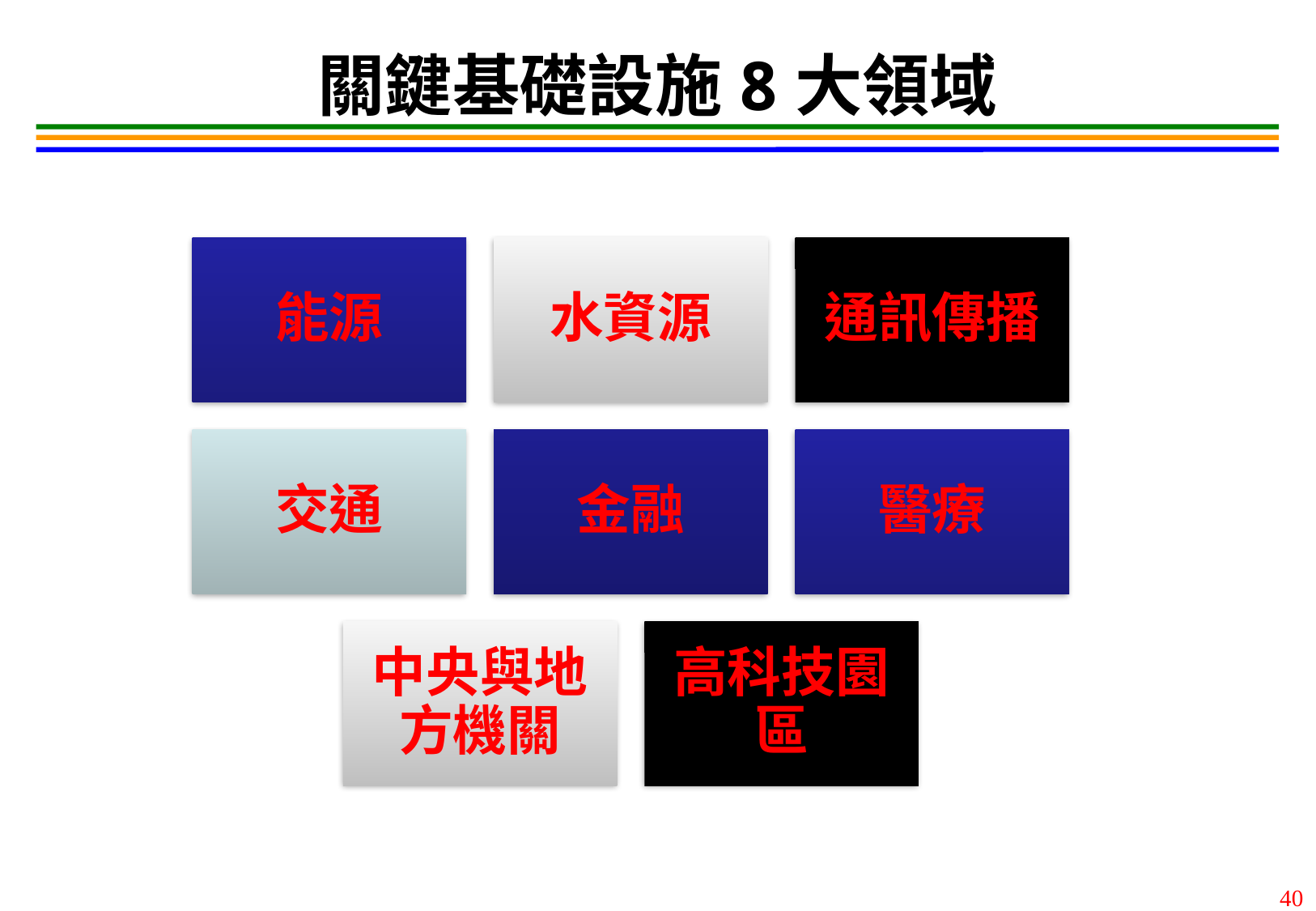

40
# 關鍵基礎設施8大領域
能源
水資源
通訊傳播
交通
金融
醫療
中央與地方機關
高科技園區